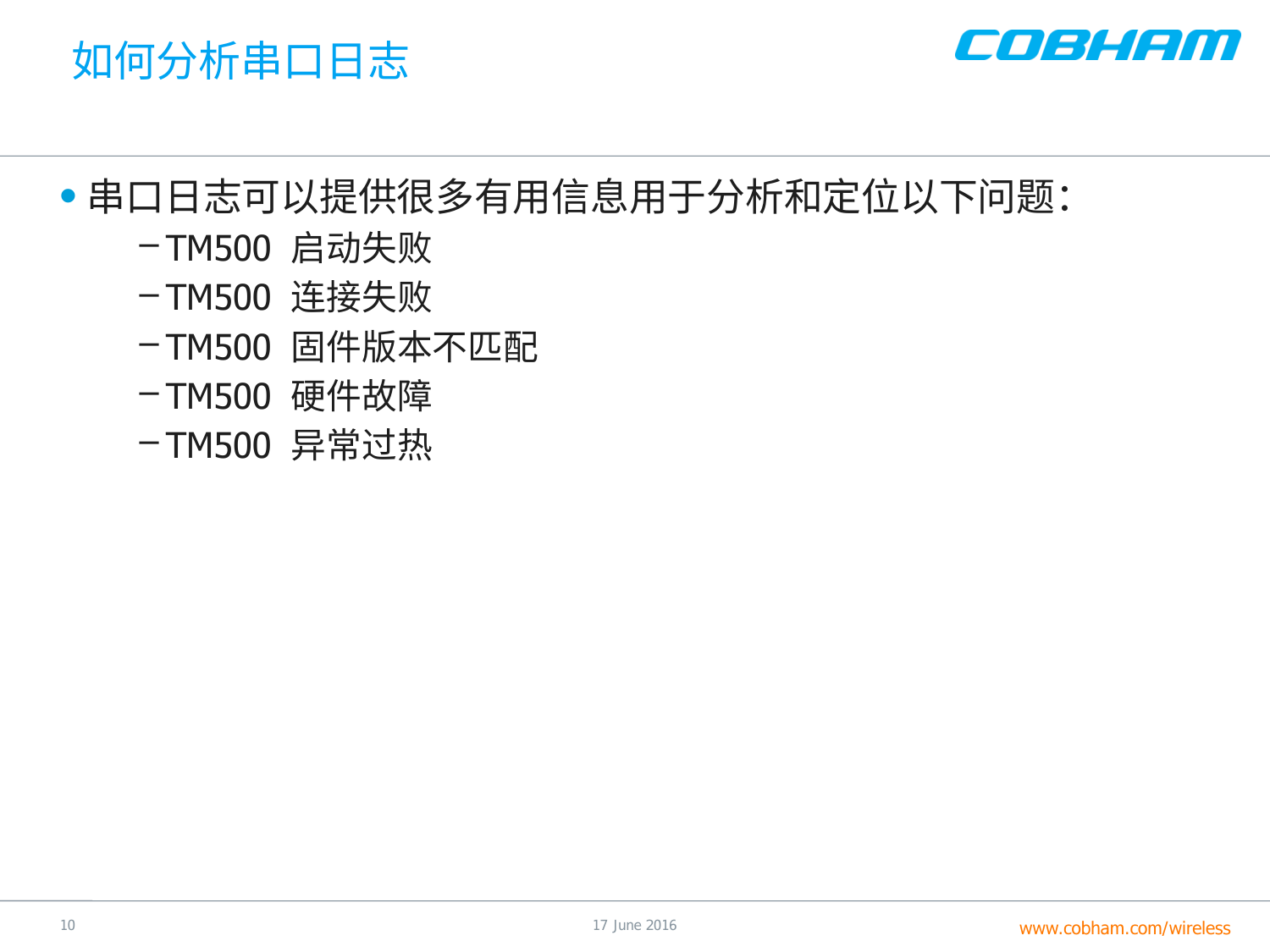

# 如何分析串口日志

串口日志可以提供很多有用信息用于分析和定位以下问题：
TM500 启动失败
TM500 连接失败
TM500 固件版本不匹配
TM500 硬件故障
TM500 异常过热
10
17 June 2016